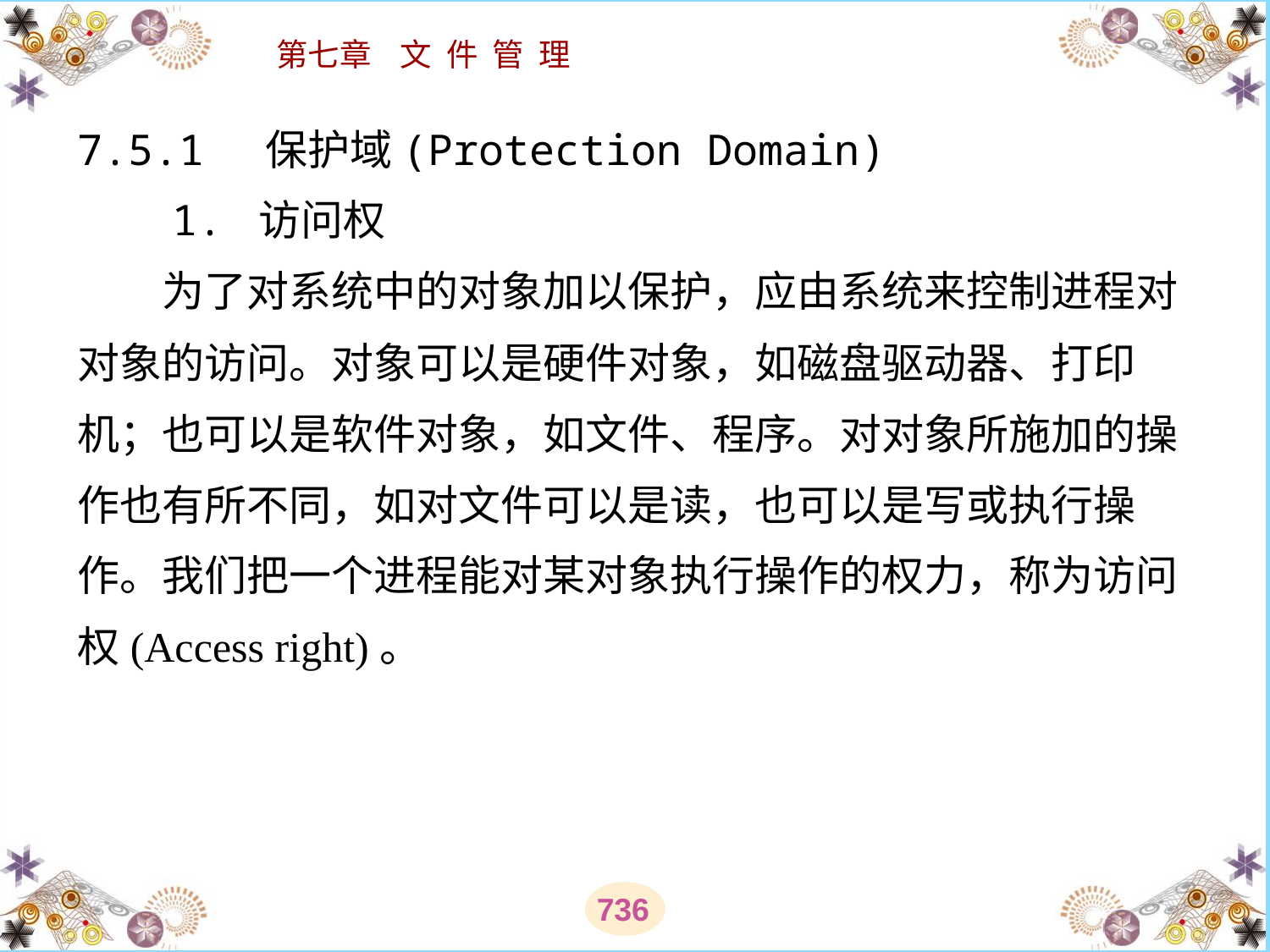

# 7.5.1  保护域(Protection Domain) 　　1. 访问权 　　为了对系统中的对象加以保护，应由系统来控制进程对对象的访问。对象可以是硬件对象，如磁盘驱动器、打印机；也可以是软件对象，如文件、程序。对对象所施加的操作也有所不同，如对文件可以是读，也可以是写或执行操作。我们把一个进程能对某对象执行操作的权力，称为访问权(Access right)。